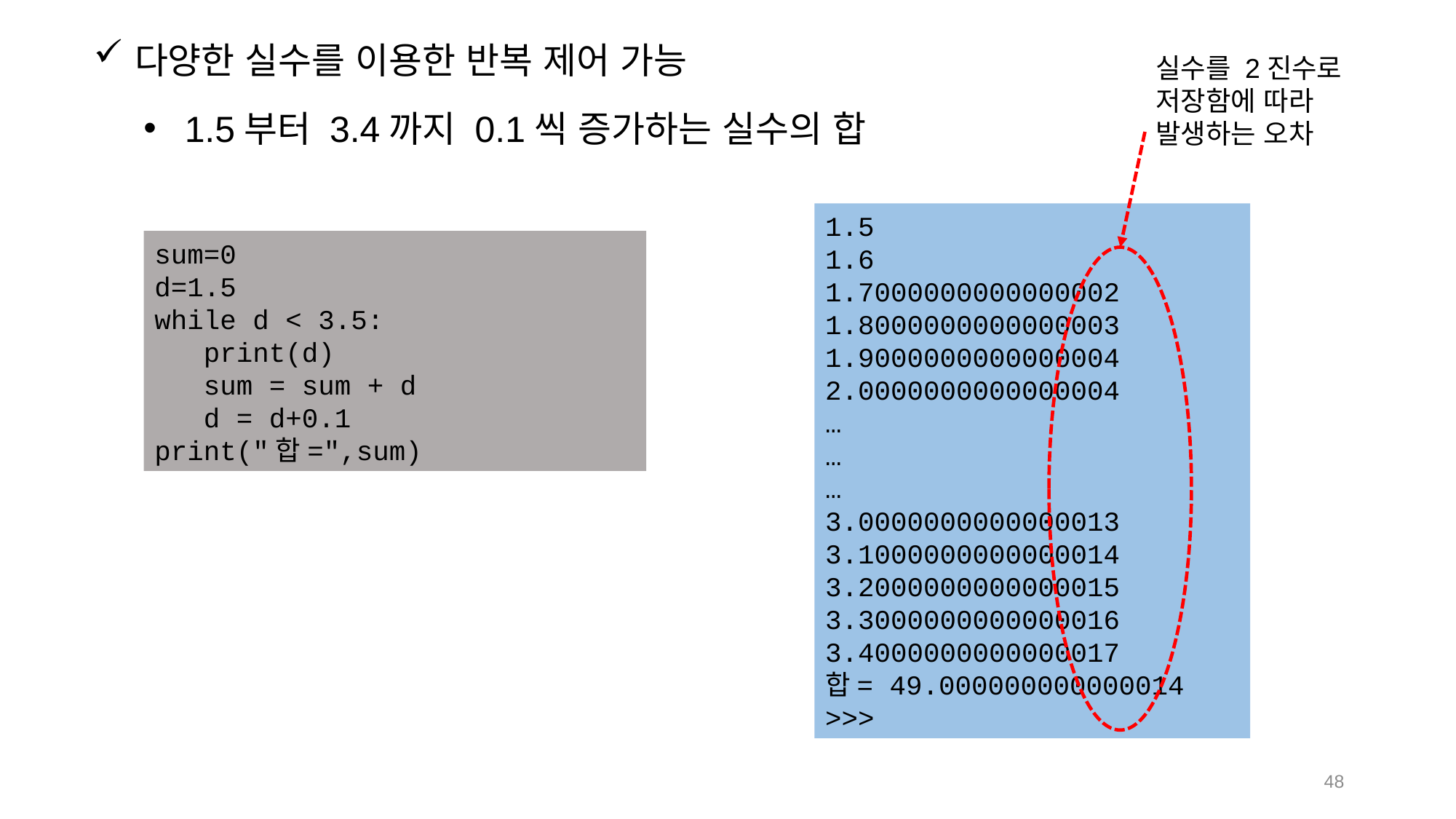

다양한 실수를 이용한 반복 제어 가능
실수를 2진수로 저장함에 따라 발생하는 오차
1.5부터 3.4까지 0.1씩 증가하는 실수의 합
1.5
1.6
1.7000000000000002
1.8000000000000003
1.9000000000000004
2.0000000000000004
…
…
…
3.0000000000000013
3.1000000000000014
3.2000000000000015
3.3000000000000016
3.4000000000000017
합= 49.000000000000014
>>>
sum=0
d=1.5
while d < 3.5:
   print(d)
   sum = sum + d
   d = d+0.1
print("합=",sum)

48